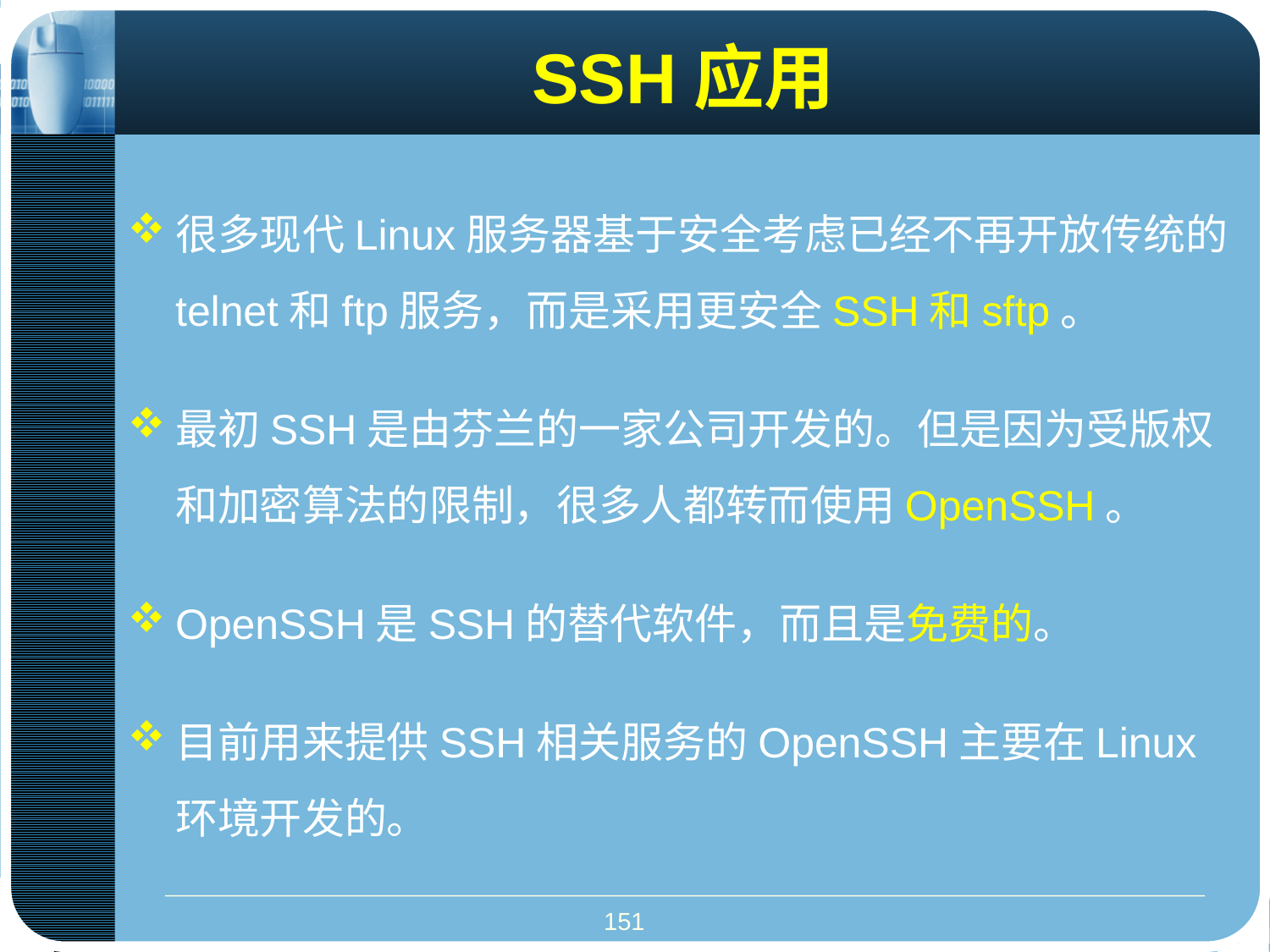

# SSH应用
很多现代Linux服务器基于安全考虑已经不再开放传统的telnet和ftp服务，而是采用更安全SSH和sftp。
最初SSH是由芬兰的一家公司开发的。但是因为受版权和加密算法的限制，很多人都转而使用OpenSSH。
OpenSSH是SSH的替代软件，而且是免费的。
目前用来提供SSH相关服务的OpenSSH主要在Linux环境开发的。
151